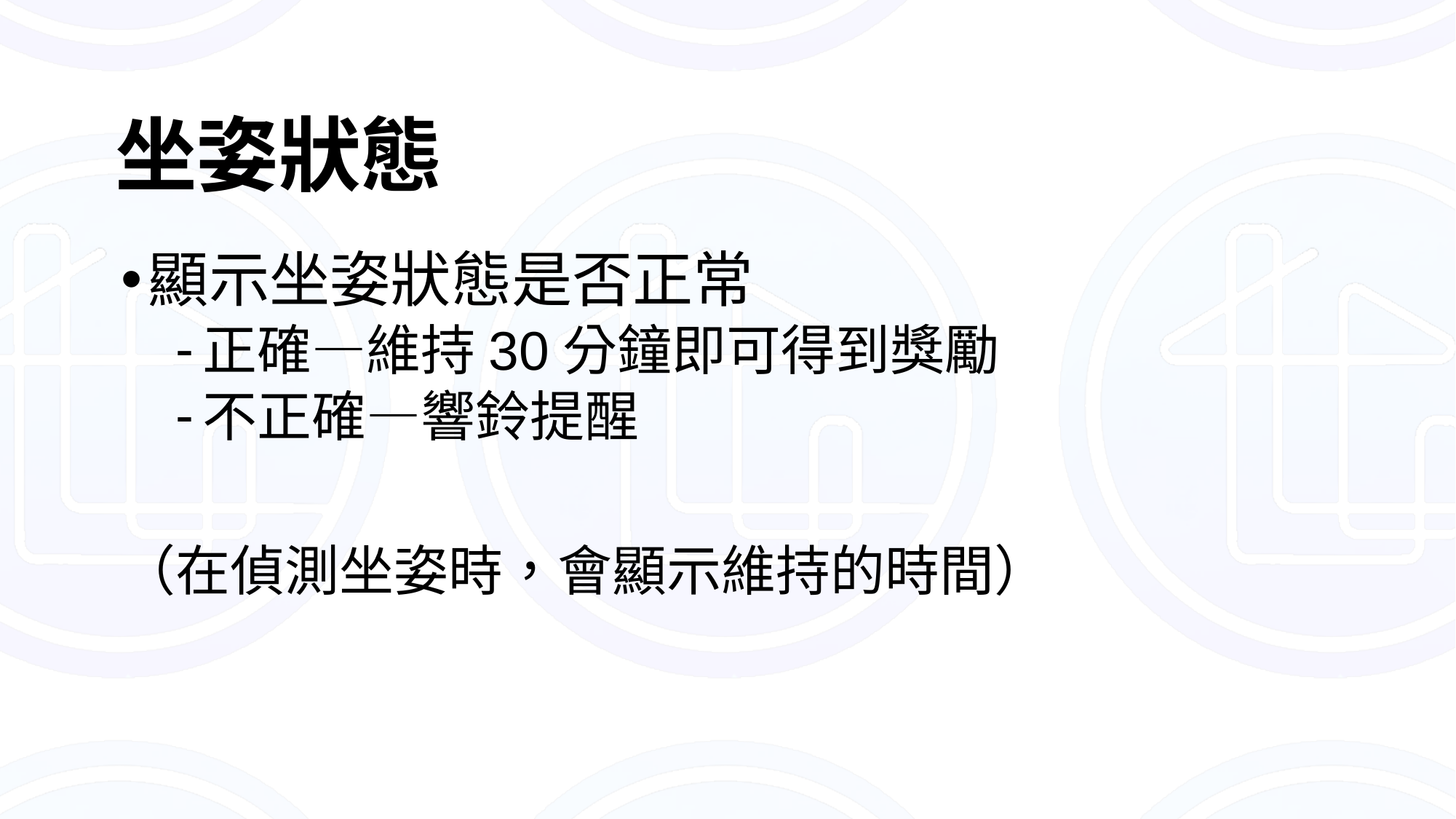

# 坐姿狀態
顯示坐姿狀態是否正常
正確—維持30分鐘即可得到獎勵
不正確—響鈴提醒

（在偵測坐姿時，會顯示維持的時間）